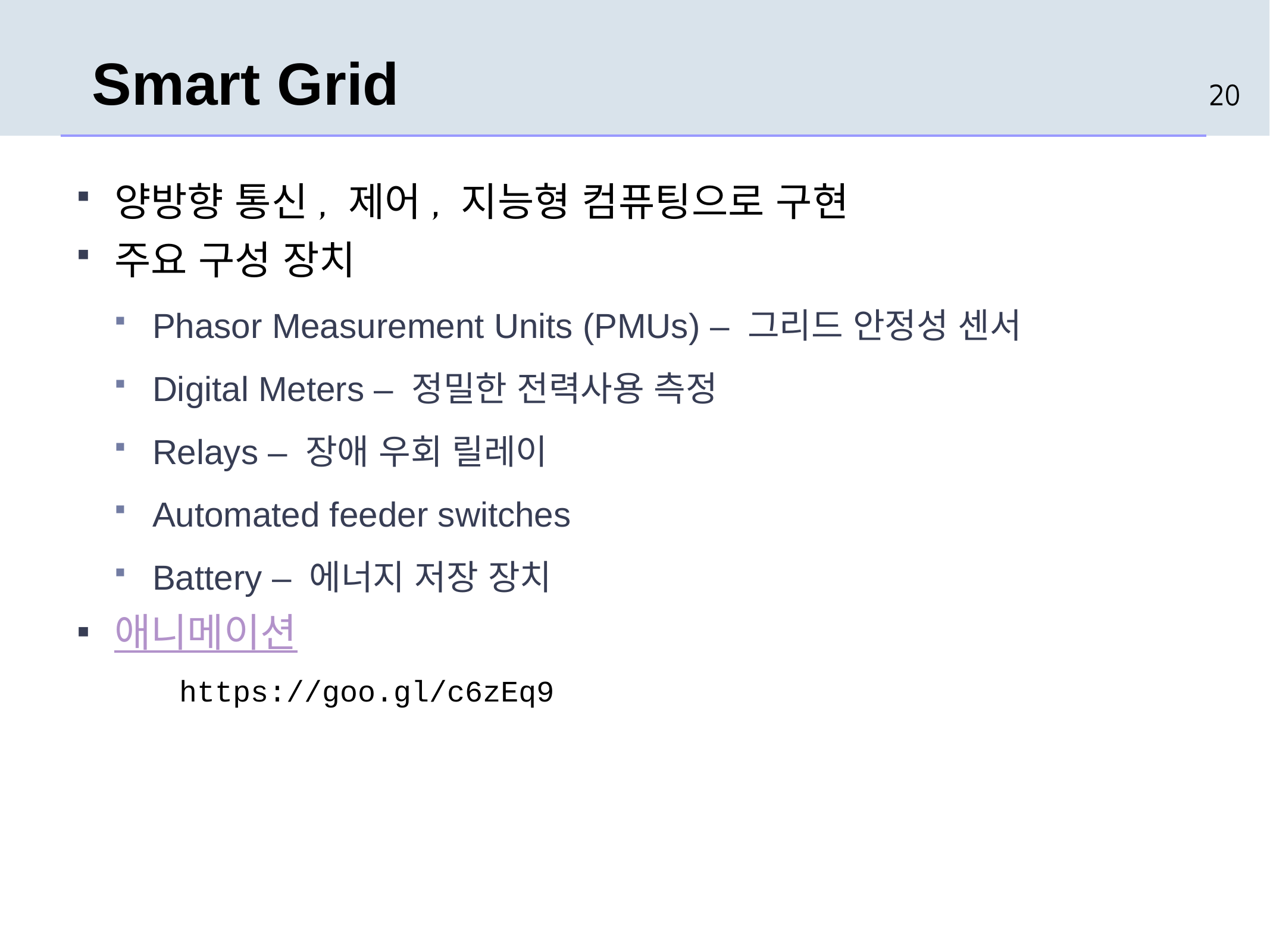

# Smart Grid
20
양방향 통신, 제어, 지능형 컴퓨팅으로 구현
주요 구성 장치
Phasor Measurement Units (PMUs) – 그리드 안정성 센서
Digital Meters – 정밀한 전력사용 측정
Relays – 장애 우회 릴레이
Automated feeder switches
Battery – 에너지 저장 장치
애니메이션
https://goo.gl/c6zEq9